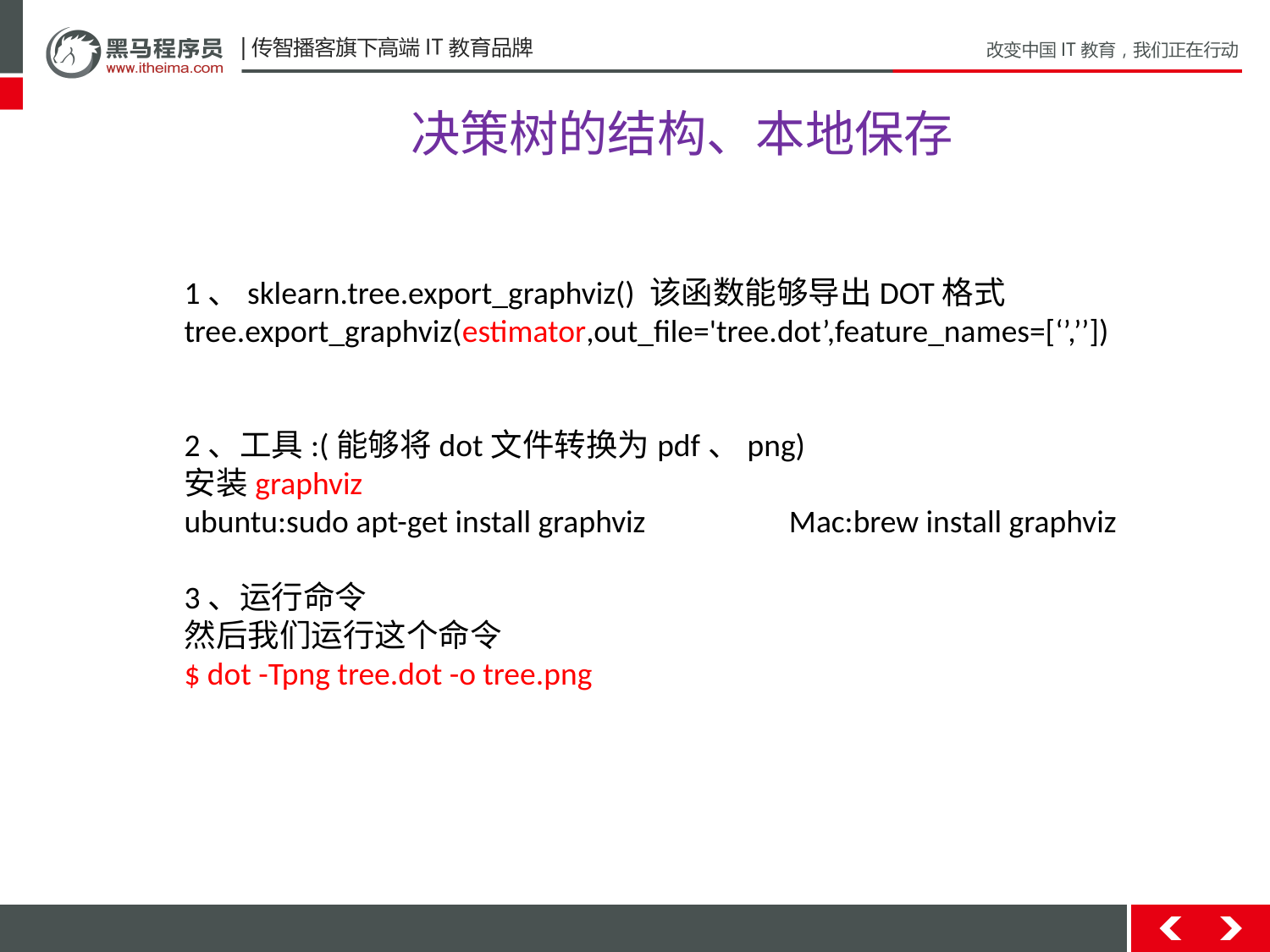

决策树的结构、本地保存
1、sklearn.tree.export_graphviz() 该函数能够导出DOT格式
tree.export_graphviz(estimator,out_file='tree.dot’,feature_names=[‘’,’’])

2、工具:(能够将dot文件转换为pdf、png)
安装graphviz
ubuntu:sudo apt-get install graphviz                    Mac:brew install graphviz

3、运行命令
然后我们运行这个命令
$ dot -Tpng tree.dot -o tree.png